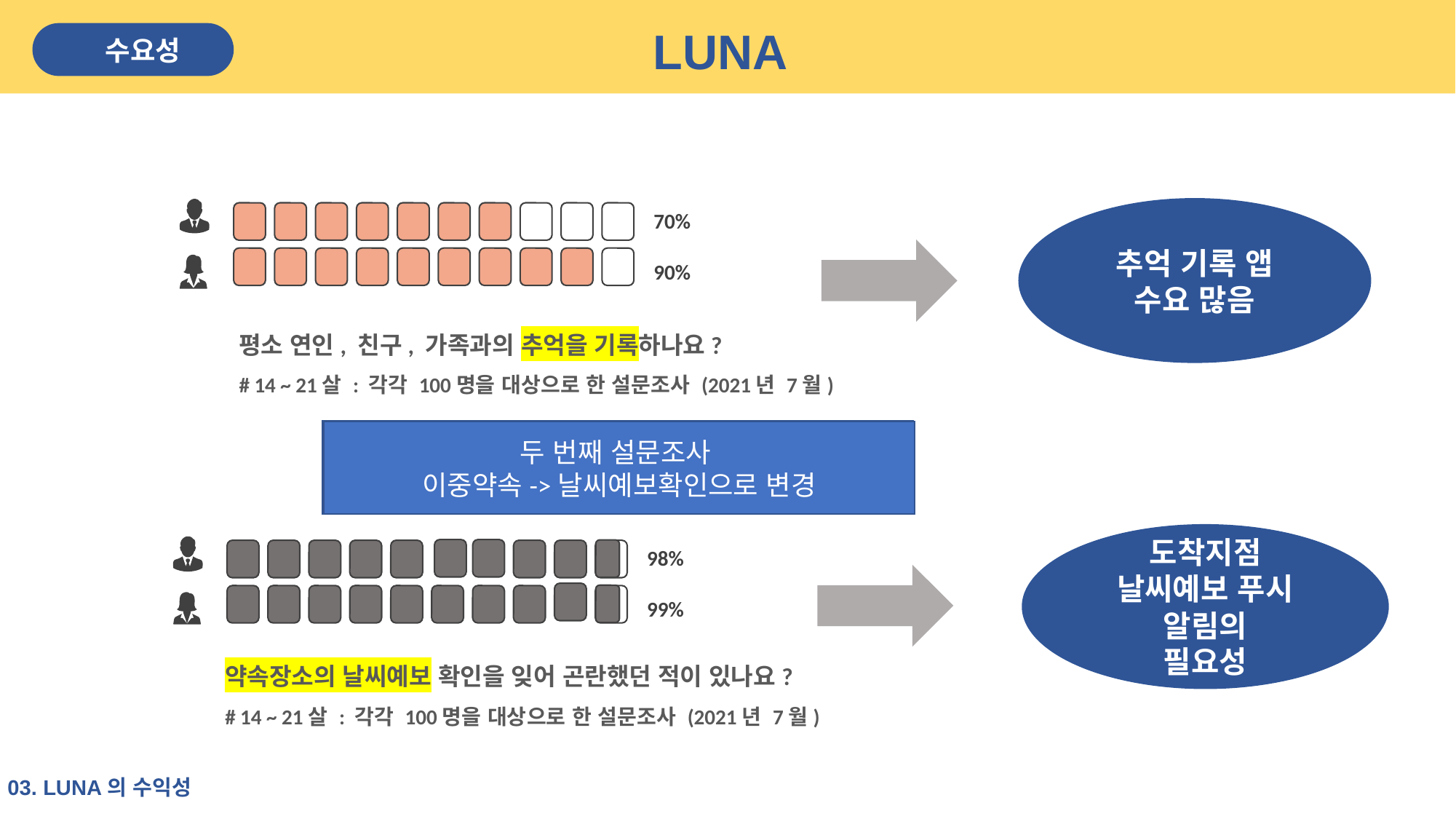

LUNA
수요성
70%
90%

평소 연인, 친구, 가족과의 추억을 기록하나요?
# 14 ~ 21살 : 각각 100명을 대상으로 한 설문조사 (2021년 7월)
추억 기록 앱
수요 많음

두 번째 설문조사
이중약속->날씨예보확인으로 변경
두 번째 설문조사
이중약속->날씨예보확인으로 변경
98%
99%

약속장소의 날씨예보 확인을 잊어 곤란했던 적이 있나요?
# 14 ~ 21살 : 각각 100명을 대상으로 한 설문조사 (2021년 7월)
도착지점
날씨예보 푸시 알림의
필요성

03. LUNA의 수익성